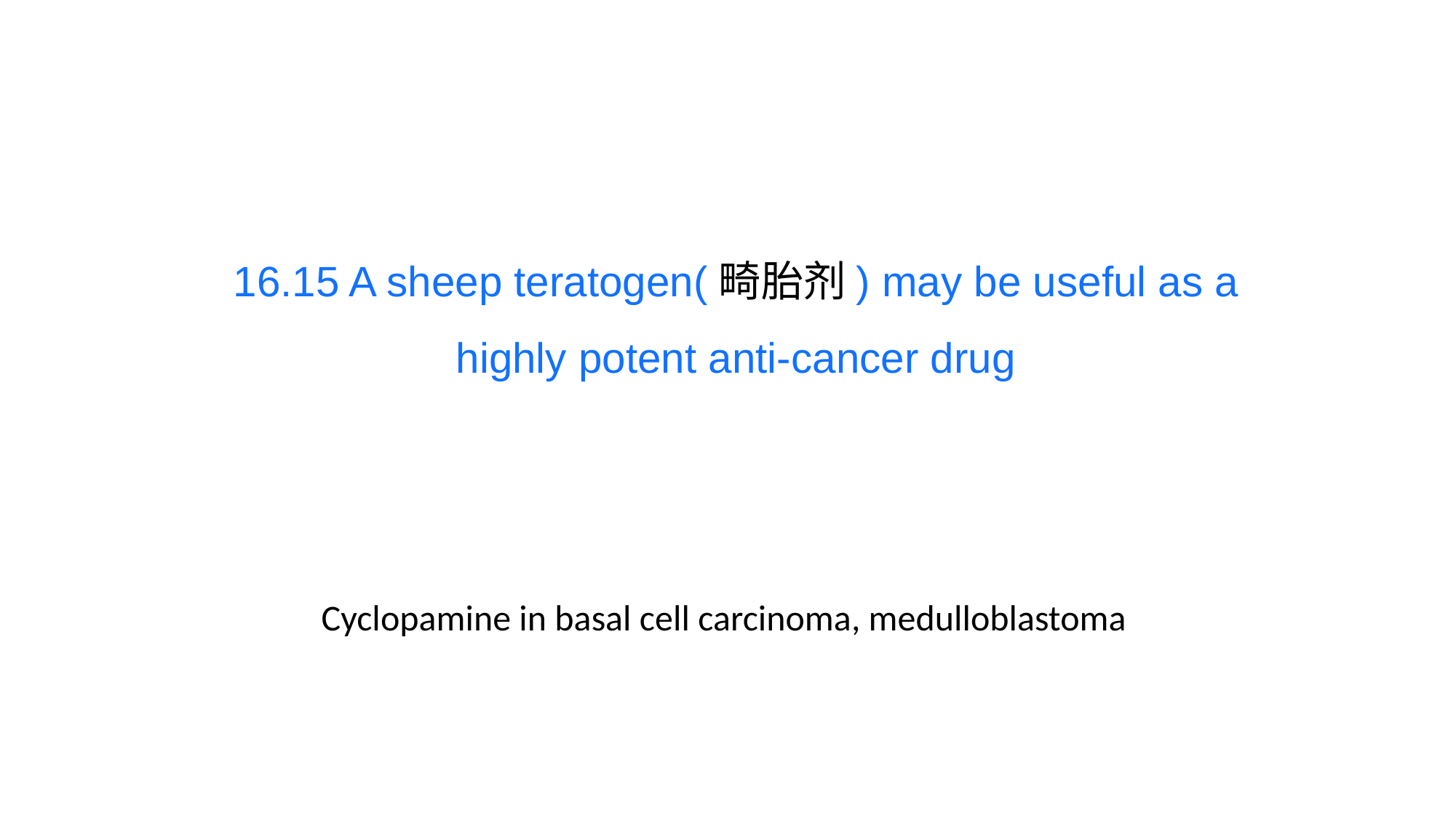

16.15 A sheep teratogen(畸胎剂) may be useful as a highly potent anti-cancer drug
Cyclopamine in basal cell carcinoma, medulloblastoma